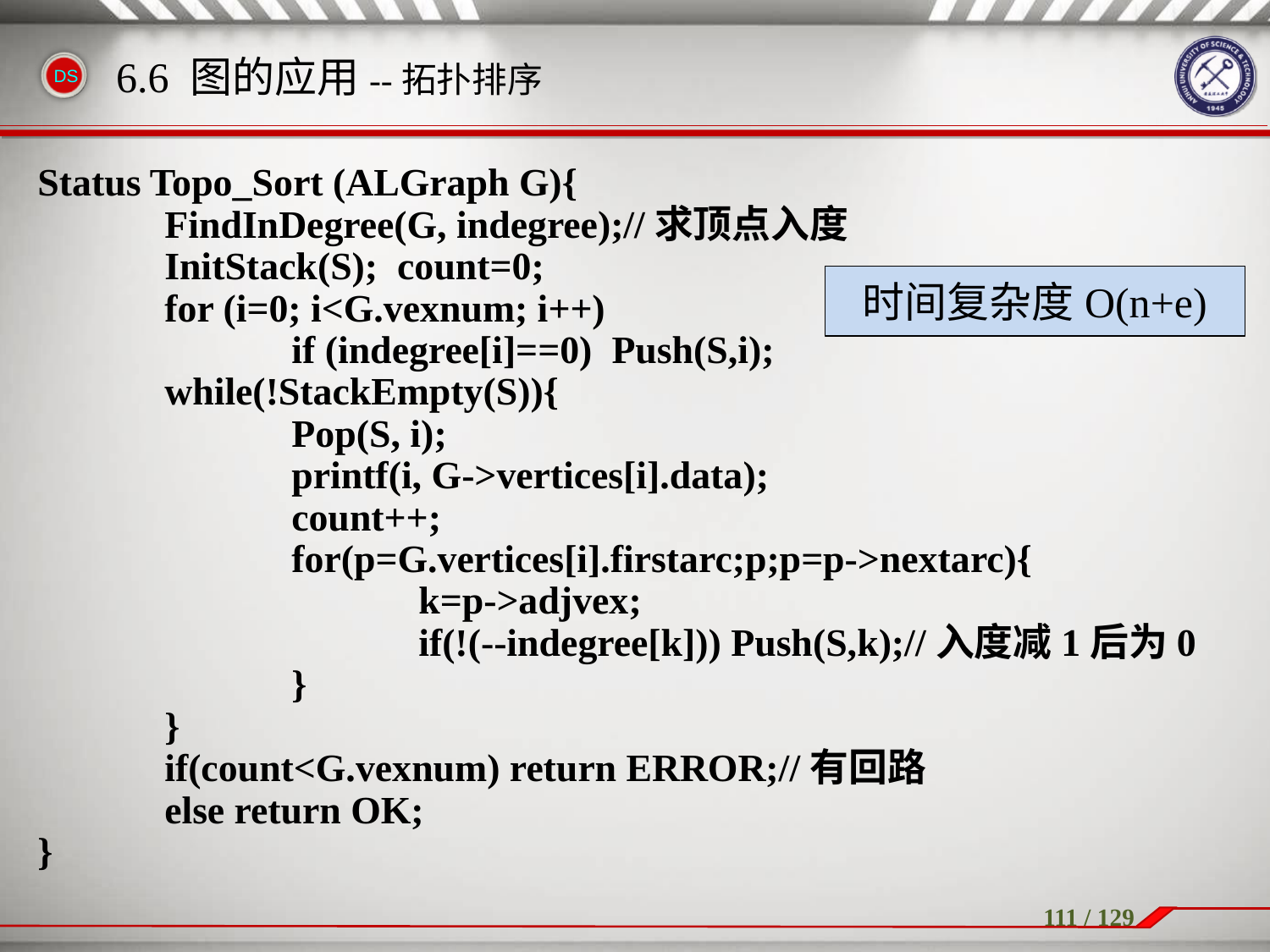

Status Topo_Sort (ALGraph G){
	FindInDegree(G, indegree);//求顶点入度
	InitStack(S);  count=0;
	for (i=0; i<G.vexnum; i++)
		if (indegree[i]==0)  Push(S,i);
	while(!StackEmpty(S)){
		Pop(S, i);
		printf(i, G->vertices[i].data);
		count++;
		for(p=G.vertices[i].firstarc;p;p=p->nextarc){
			k=p->adjvex;
			if(!(--indegree[k])) Push(S,k);//入度减1后为0
		}
	}
	if(count<G.vexnum) return ERROR;//有回路
	else return OK;
}

6.6 图的应用--拓扑排序
时间复杂度O(n+e)